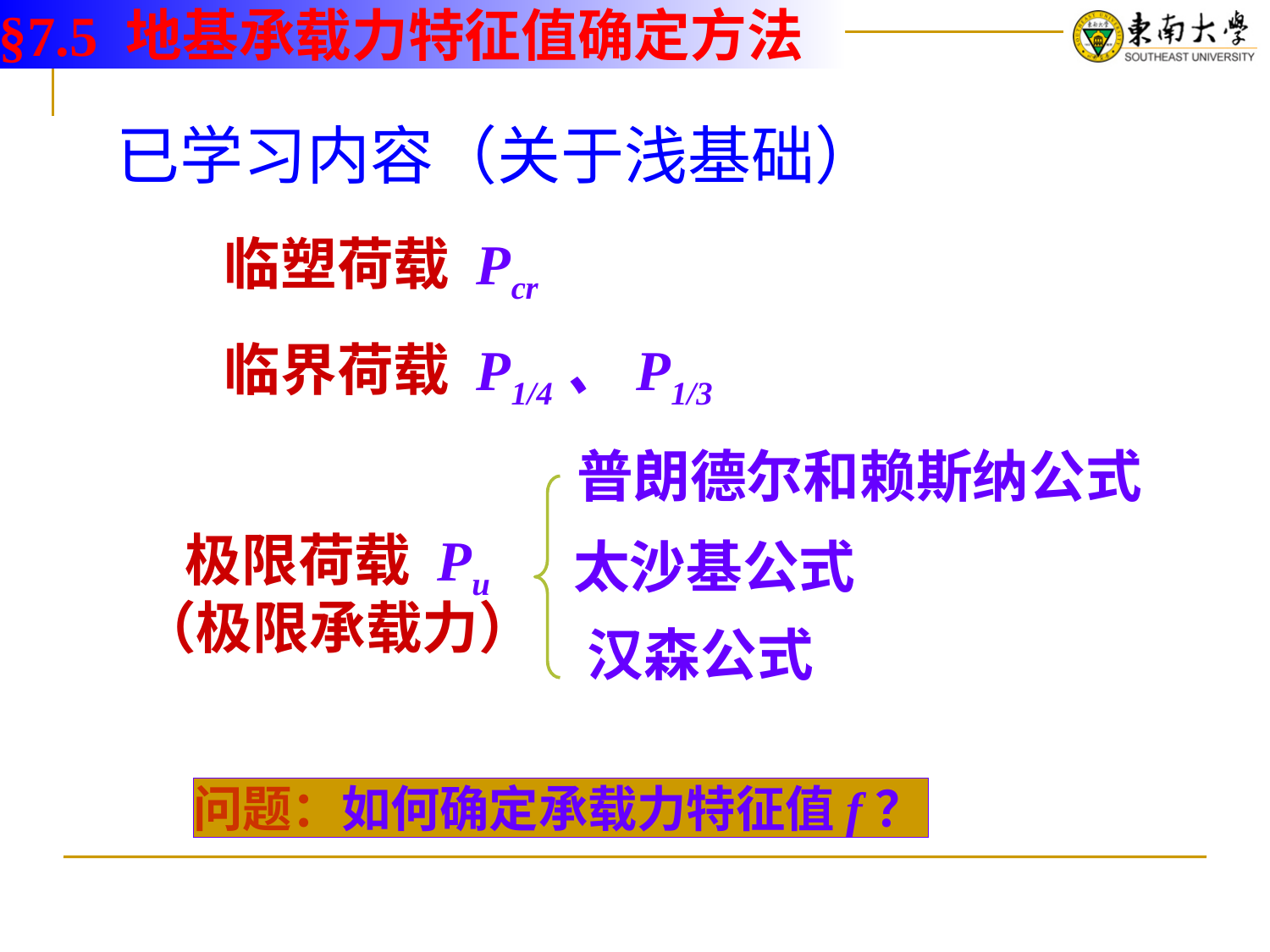

§7.5 地基承载力特征值确定方法
已学习内容（关于浅基础）
临塑荷载 Pcr
临界荷载 P1/4、P1/3
普朗德尔和赖斯纳公式

极限荷载 Pu
（极限承载力）
太沙基公式
汉森公式
问题：如何确定承载力特征值f？